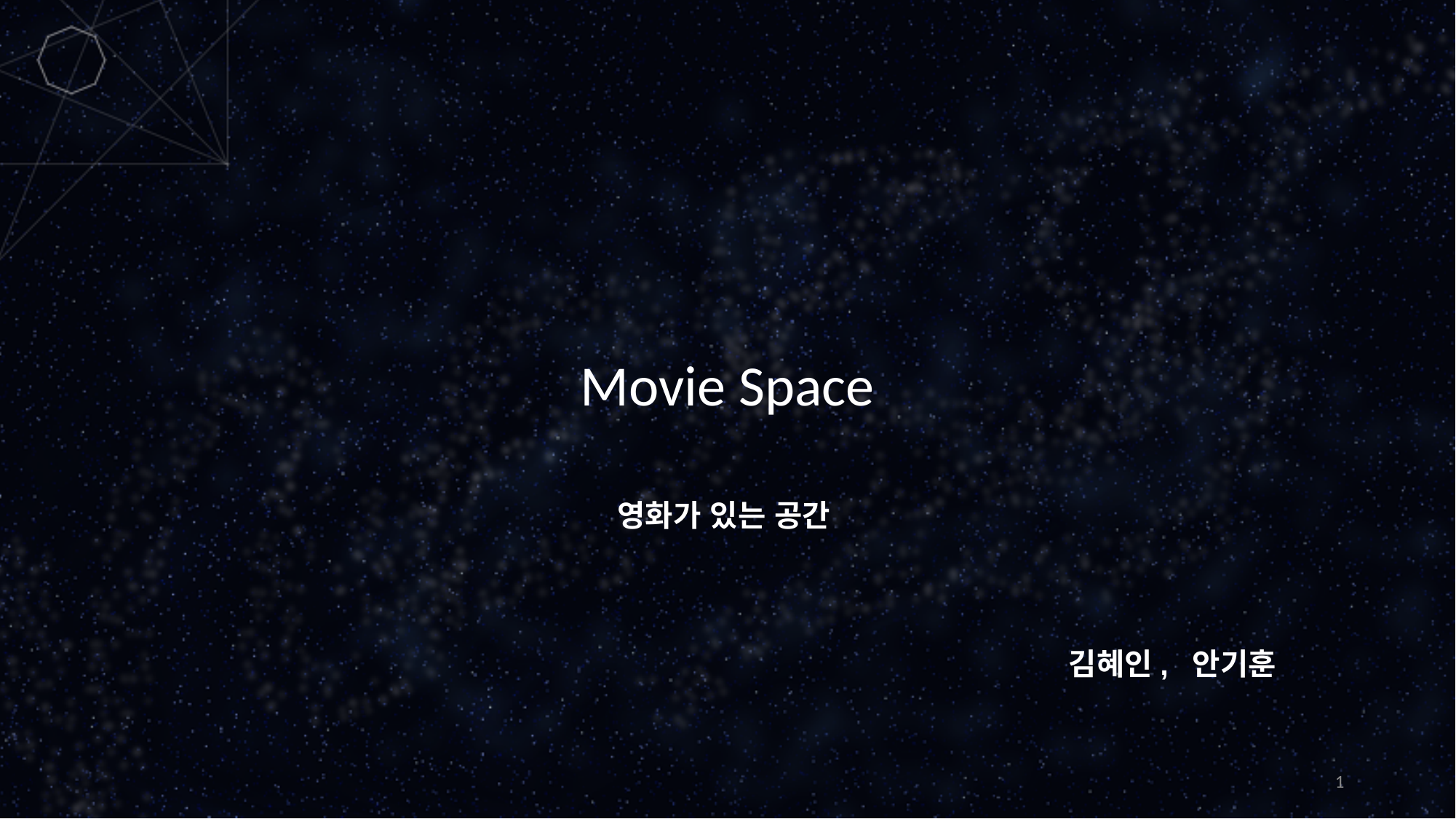

# Movie Space
영화가 있는 공간
김혜인,  안기훈
1